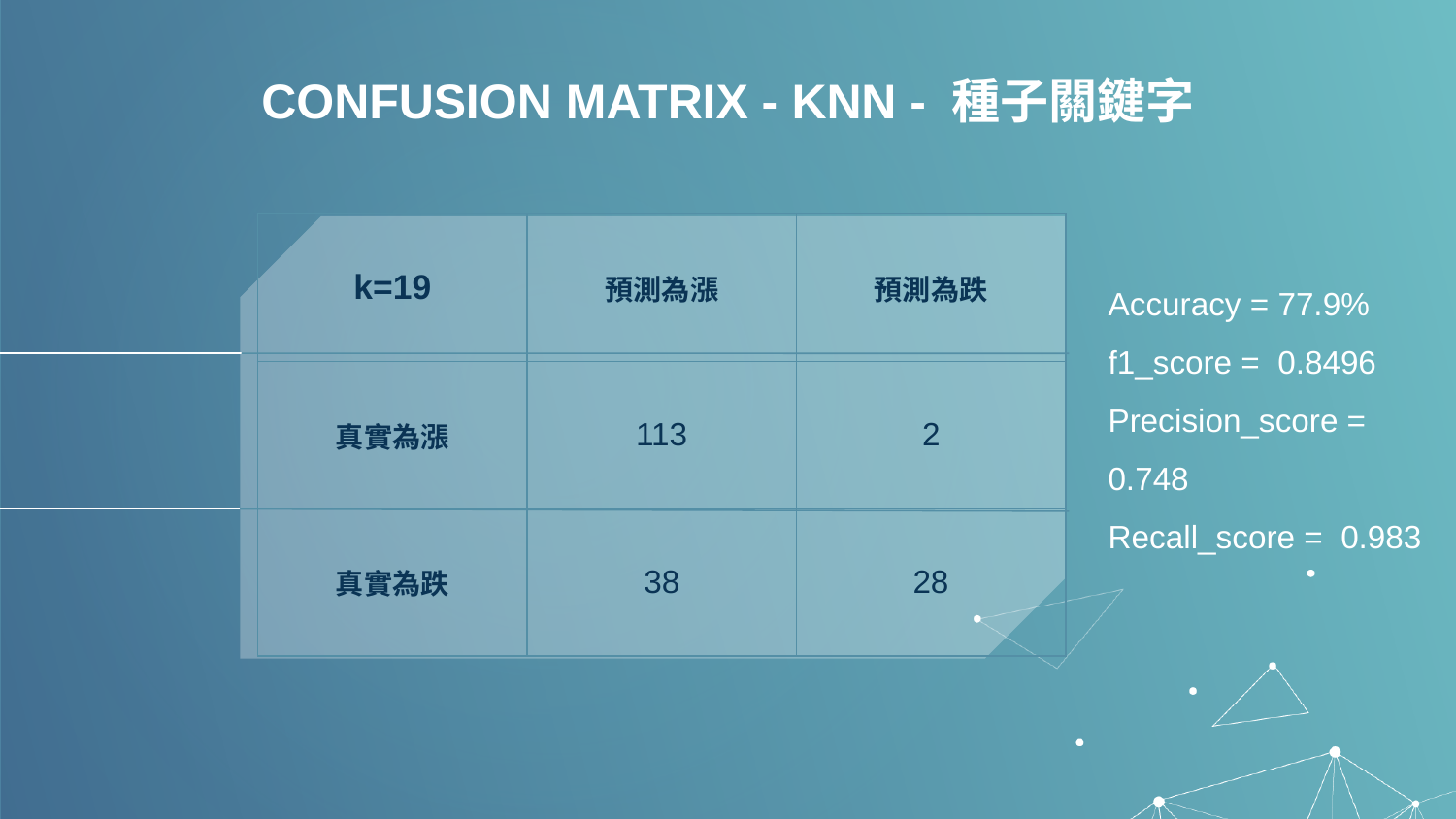

# CONFUSION MATRIX - KNN - 種子關鍵字
| k=19 | 預測為漲 | 預測為跌 |
| --- | --- | --- |
| 真實為漲 | 113 | 2 |
| 真實為跌 | 38 | 28 |

Accuracy = 77.9%
f1_score =  0.8496
Precision_score =  0.748
Recall_score =  0.983